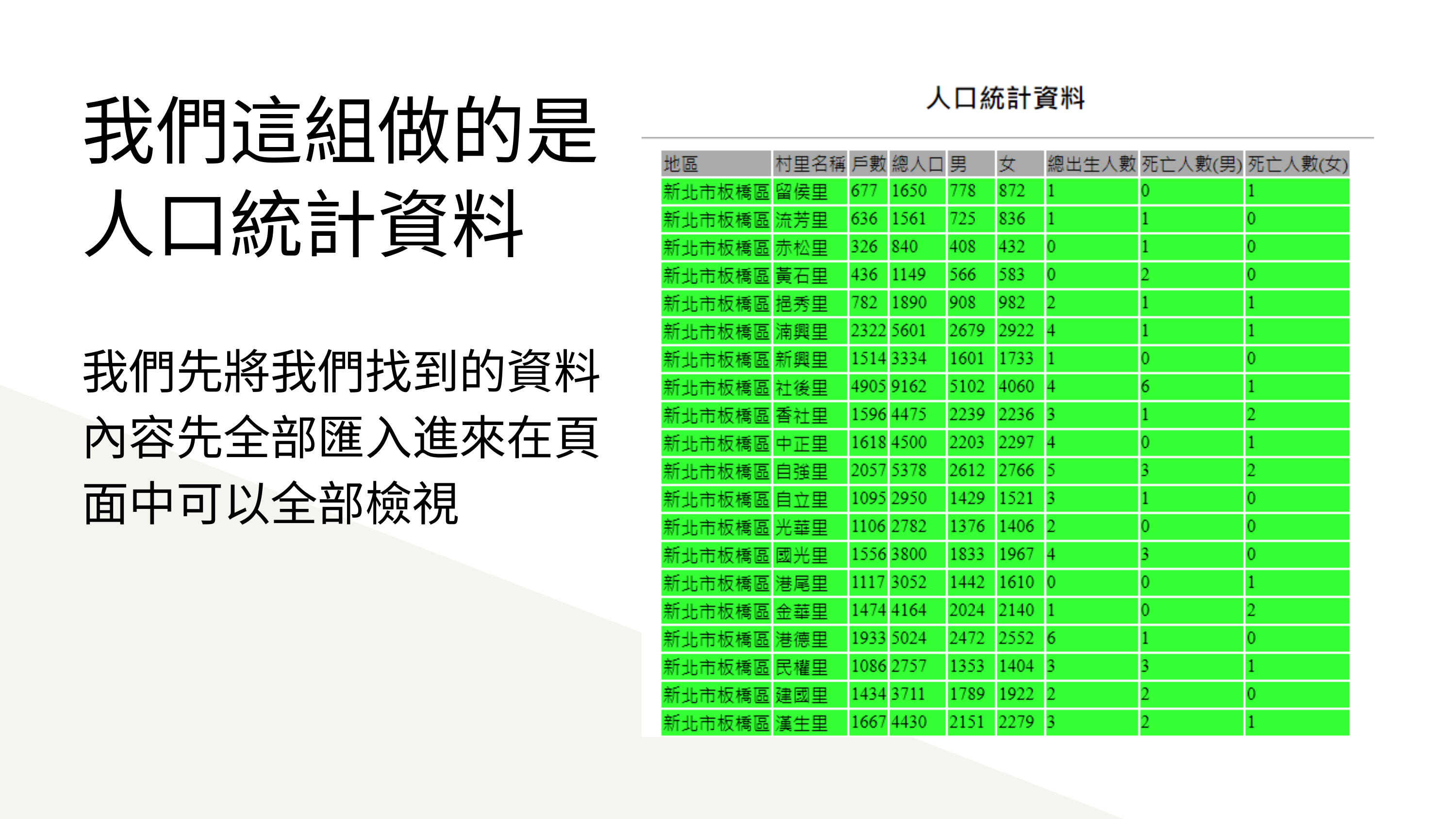

我們這組做的是人口統計資料

我們先將我們找到的資料內容先全部匯入進來在頁面中可以全部檢視